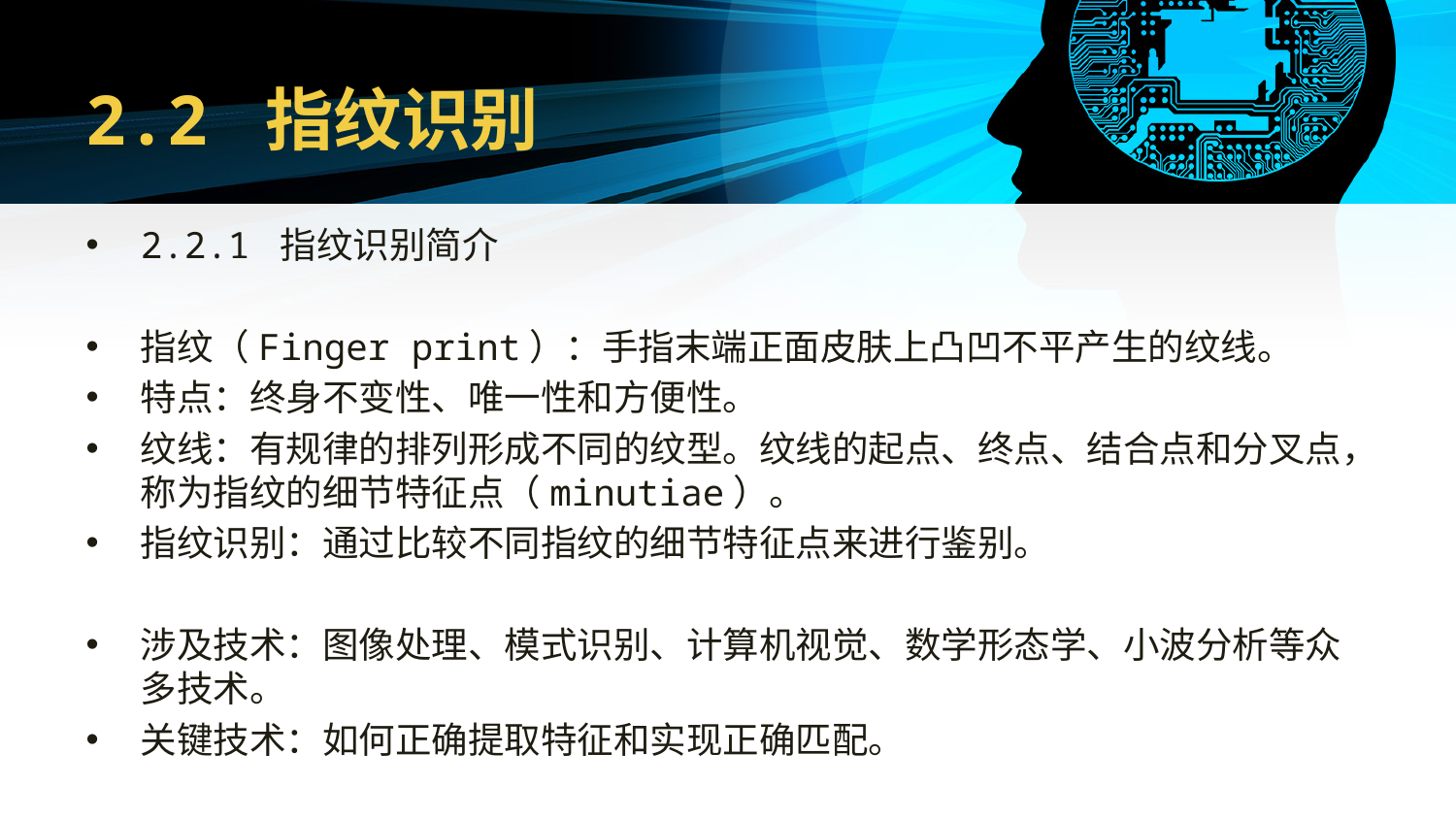

# 2.2 指纹识别
2.2.1 指纹识别简介

指纹（Finger print）：手指末端正面皮肤上凸凹不平产生的纹线。
特点：终身不变性、唯一性和方便性。
纹线：有规律的排列形成不同的纹型。纹线的起点、终点、结合点和分叉点，称为指纹的细节特征点（minutiae）。
指纹识别：通过比较不同指纹的细节特征点来进行鉴别。

涉及技术：图像处理、模式识别、计算机视觉、数学形态学、小波分析等众多技术。
关键技术：如何正确提取特征和实现正确匹配。